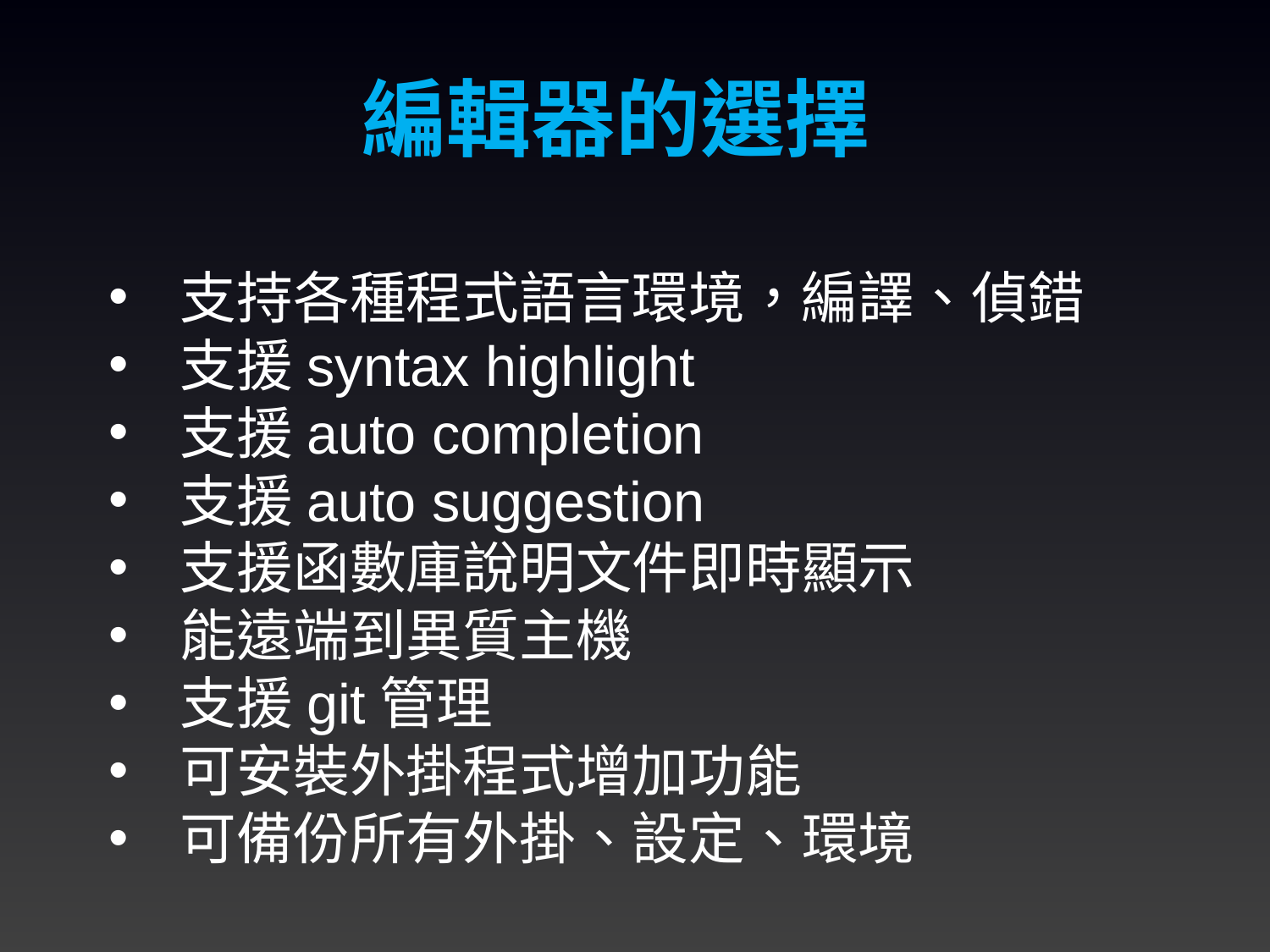

編輯器的選擇
支持各種程式語言環境，編譯、偵錯
支援syntax highlight
支援auto completion
支援auto suggestion
支援函數庫說明文件即時顯示
能遠端到異質主機
支援git管理
可安裝外掛程式增加功能
可備份所有外掛、設定、環境